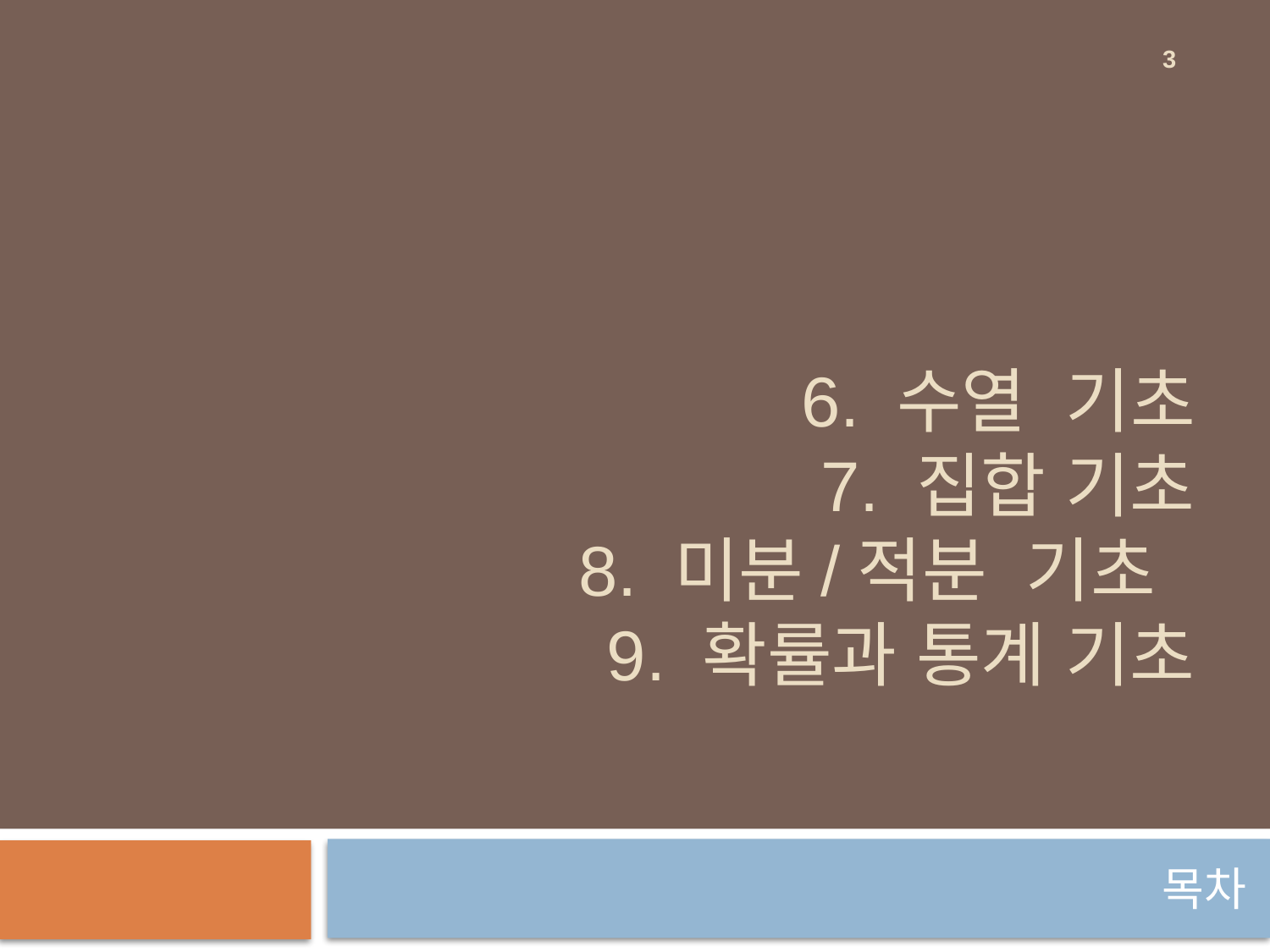

3
# 6. 수열  기초 7. 집합 기초 8. 미분/적분  기초 9. 확률과 통계 기초
목차